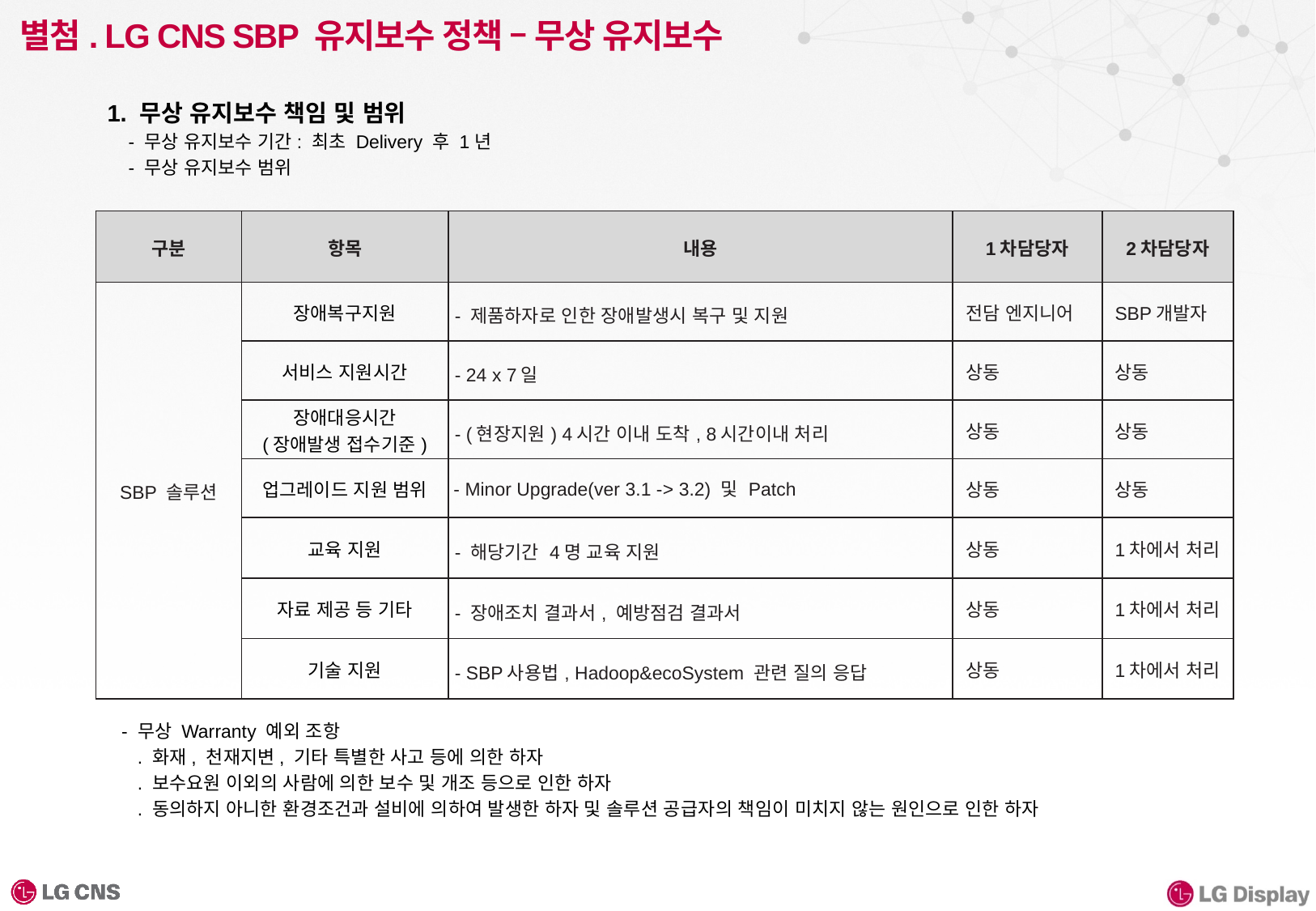

# 별첨. LG CNS SBP 유지보수 정책 – 무상 유지보수
1. 무상 유지보수 책임 및 범위
    - 무상 유지보수 기간: 최초 Delivery 후 1년
    - 무상 유지보수 범위

| 구분 | 항목 | 내용 | 1차담당자 | 2차담당자 |
| --- | --- | --- | --- | --- |
| SBP 솔루션 | 장애복구지원 | - 제품하자로 인한 장애발생시 복구 및 지원 | 전담 엔지니어 | SBP개발자 |
|  | 서비스 지원시간 | - 24 x 7일 | 상동 | 상동 |
|  | 장애대응시간 (장애발생 접수기준) | - (현장지원) 4시간 이내 도착, 8시간이내 처리 | 상동 | 상동 |
|  | 업그레이드 지원 범위 | - Minor Upgrade(ver 3.1 -> 3.2) 및 Patch | 상동 | 상동 |
|  | 교육 지원 | - 해당기간 4명 교육 지원 | 상동 | 1차에서 처리 |
|  | 자료 제공 등 기타 | - 장애조치 결과서, 예방점검 결과서 | 상동 | 1차에서 처리 |
|  | 기술 지원 | - SBP사용법, Hadoop&ecoSystem 관련 질의 응답 | 상동 | 1차에서 처리 |
    - 무상 Warranty 예외 조항
       . 화재, 천재지변, 기타 특별한 사고 등에 의한 하자
       . 보수요원 이외의 사람에 의한 보수 및 개조 등으로 인한 하자
       . 동의하지 아니한 환경조건과 설비에 의하여 발생한 하자 및 솔루션 공급자의 책임이 미치지 않는 원인으로 인한 하자